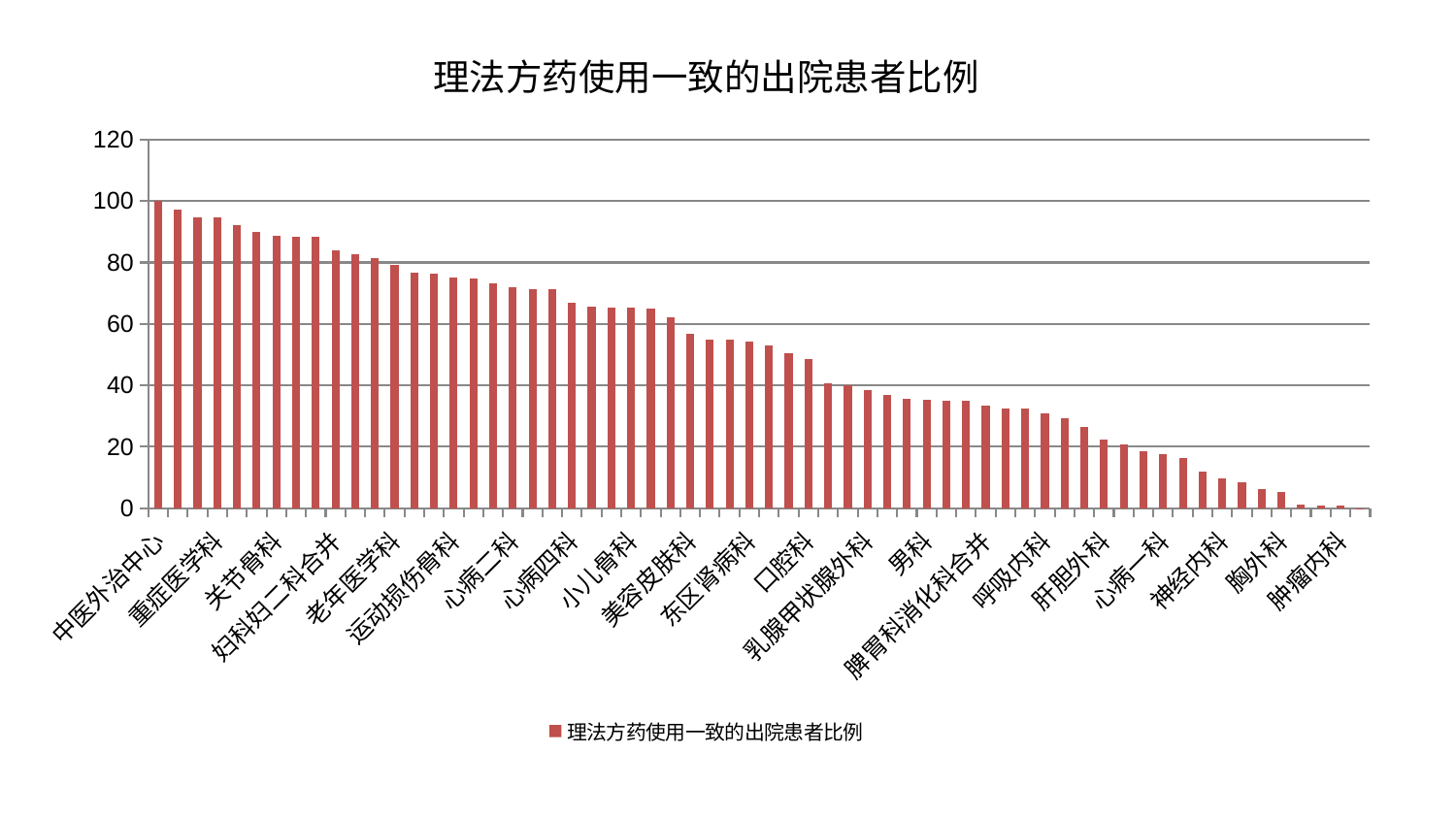

### Chart: 理法方药使用一致的出院患者比例

| Category | 理法方药使用一致的出院患者比例 |
|---|---|
| 中医外治中心 | 100.0 |
| 内分泌科 | 97.2991377617914 |
| 血液科 | 94.8357461883304 |
| 重症医学科 | 94.60158167209497 |
| 眼科 | 92.21863105517167 |
| 肝病科 | 89.94638503341618 |
| 关节骨科 | 88.84623585984811 |
| 肾脏内科 | 88.45324793237343 |
| 妇科 | 88.25659049033841 |
| 妇科妇二科合并 | 83.82127531946826 |
| 骨科 | 82.83120427742679 |
| 东区重症医学科 | 81.48130525149283 |
| 老年医学科 | 79.27900062459274 |
| 皮肤科 | 76.81917024873239 |
| 脊柱骨科 | 76.26779185037623 |
| 运动损伤骨科 | 75.21974941427479 |
| 创伤骨科 | 74.9463708252214 |
| 显微骨科 | 73.19632090312865 |
| 心病二科 | 71.84323408751747 |
| 儿科 | 71.43928339846254 |
| 脑病三科 | 71.20845127023826 |
| 心病四科 | 66.8458849296884 |
| 针灸科 | 65.71551473281097 |
| 治未病中心 | 65.40519436304447 |
| 小儿骨科 | 65.31689522749429 |
| 综合内科 | 64.87709243027015 |
| 推拿科 | 62.27456069500877 |
| 美容皮肤科 | 56.84377326628802 |
| 产科 | 54.9608507748498 |
| 风湿病科 | 54.8121791894129 |
| 东区肾病科 | 54.17532998494455 |
| 中医经典科 | 53.09733919478523 |
| 脾胃病科 | 50.618640674853026 |
| 口腔科 | 48.44815532256688 |
| 神经外科 | 40.78882394866547 |
| 心病三科 | 40.015771418990056 |
| 乳腺甲状腺外科 | 38.52089866190894 |
| 肛肠科 | 36.81250470043657 |
| 康复科 | 35.45787778851019 |
| 男科 | 35.33057316945717 |
| 脑病一科 | 35.062121567582444 |
| 微创骨科 | 34.89211155193991 |
| 脾胃科消化科合并 | 33.266766824816415 |
| 脑病二科 | 32.54870920672648 |
| 心血管内科 | 32.49784323010893 |
| 呼吸内科 | 30.970985302097002 |
| 身心医学科 | 29.336947900350076 |
| 耳鼻喉科 | 26.380073866270422 |
| 肝胆外科 | 22.398695657766883 |
| 普通外科 | 20.705168612074342 |
| 消化内科 | 18.589804540672173 |
| 心病一科 | 17.59438060624316 |
| 泌尿外科 | 16.377735487155846 |
| 周围血管科 | 11.977749240316555 |
| 神经内科 | 9.61841040165918 |
| 妇二科 | 8.472846372367897 |
| 小儿推拿科 | 6.380883460179125 |
| 胸外科 | 5.254917605336986 |
| 肾病科 | 1.20444774951449 |
| 医院 | 0.8307539788613826 |
| 肿瘤内科 | 0.7725009533775031 |
| 西区重症医学科 | 0.02871677256844144 |
192